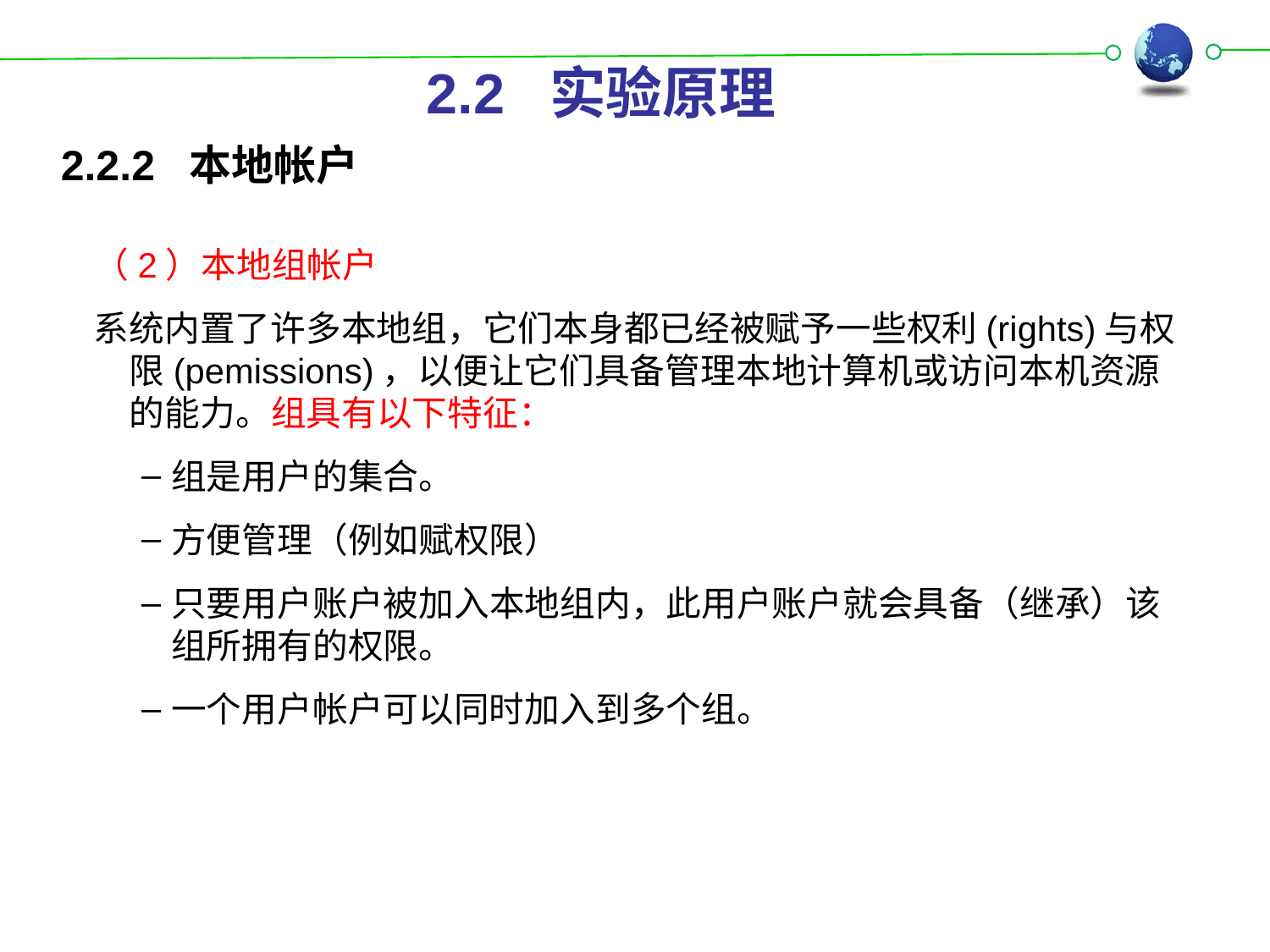

2.2  实验原理
2.2.2  本地帐户
（2）本地组帐户
系统内置了许多本地组，它们本身都已经被赋予一些权利(rights)与权限(pemissions)，以便让它们具备管理本地计算机或访问本机资源的能力。组具有以下特征：
组是用户的集合。
方便管理（例如赋权限）
只要用户账户被加入本地组内，此用户账户就会具备（继承）该组所拥有的权限。
一个用户帐户可以同时加入到多个组。